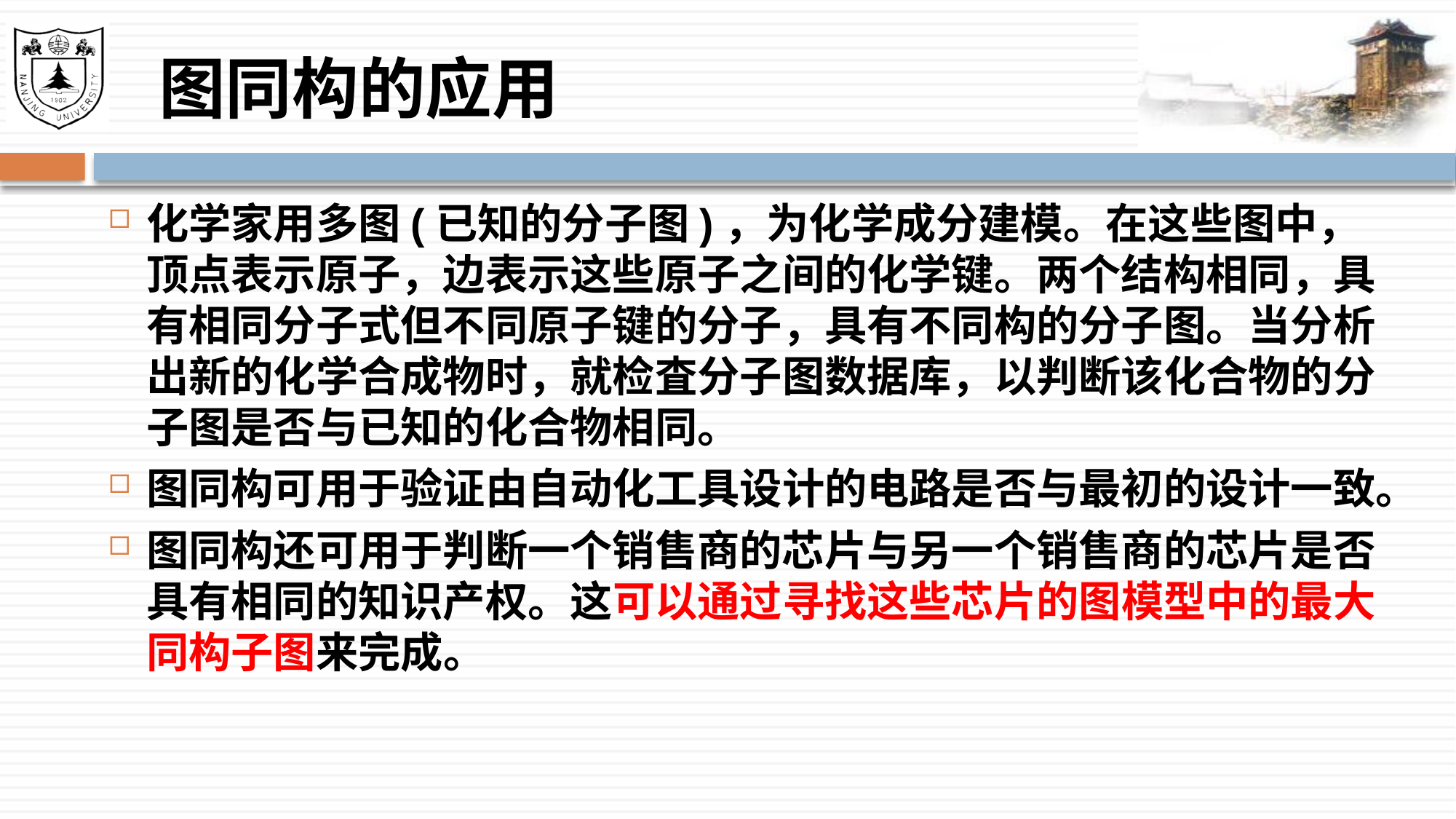

# 图同构的应用
化学家用多图(已知的分子图)，为化学成分建模。在这些图中，顶点表示原子，边表示这些原子之间的化学键。两个结构相同，具有相同分子式但不同原子键的分子，具有不同构的分子图。当分析出新的化学合成物时，就检査分子图数据库，以判断该化合物的分子图是否与已知的化合物相同。
图同构可用于验证由自动化工具设计的电路是否与最初的设计一致。
图同构还可用于判断一个销售商的芯片与另一个销售商的芯片是否具有相同的知识产权。这可以通过寻找这些芯片的图模型中的最大同构子图来完成。